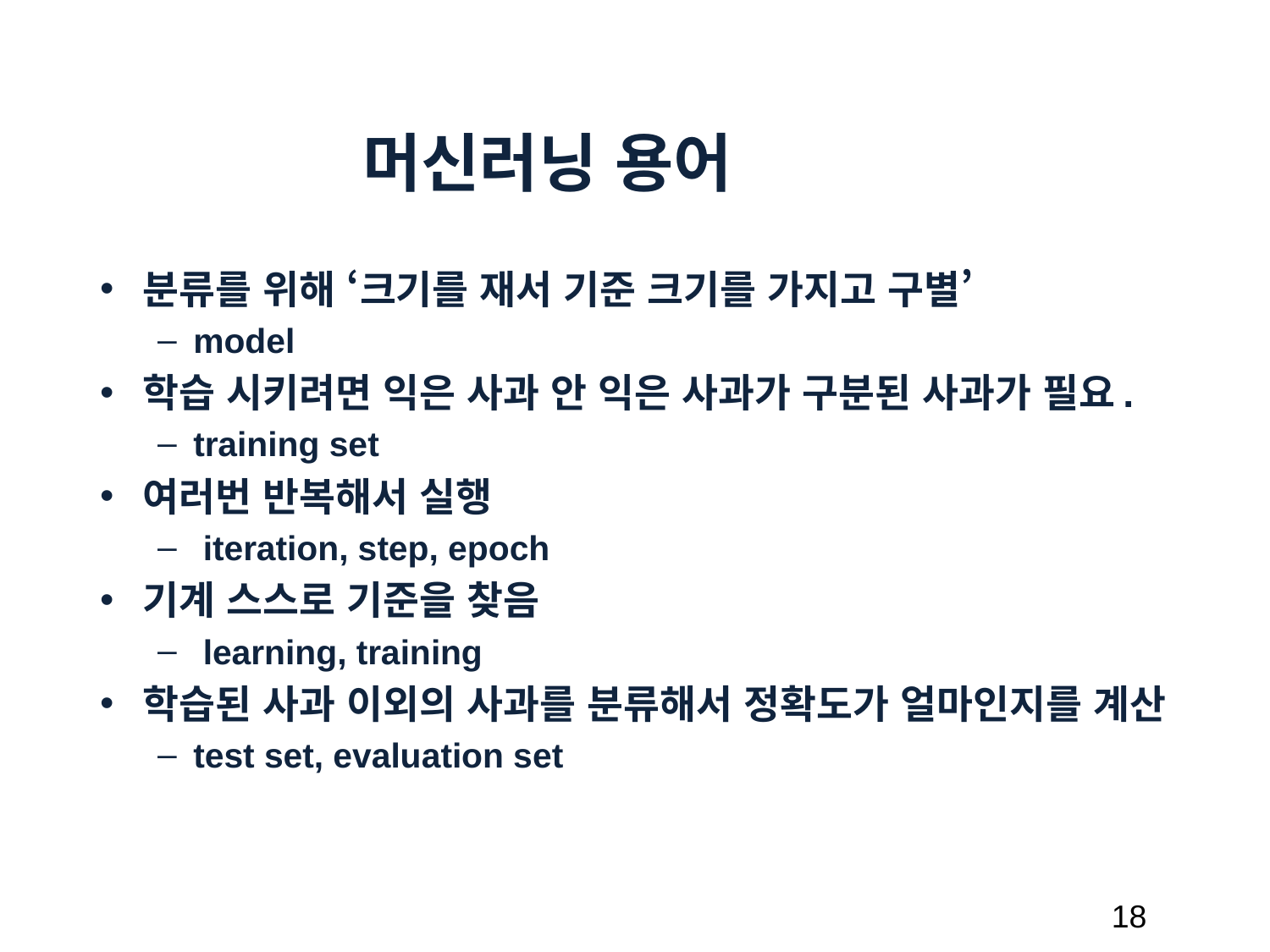

머신러닝 용어
분류를 위해 ‘크기를 재서 기준 크기를 가지고 구별’
model
학습 시키려면 익은 사과 안 익은 사과가 구분된 사과가 필요.
training set
여러번 반복해서 실행
 iteration, step, epoch
기계 스스로 기준을 찾음
 learning, training
학습된 사과 이외의 사과를 분류해서 정확도가 얼마인지를 계산
test set, evaluation set